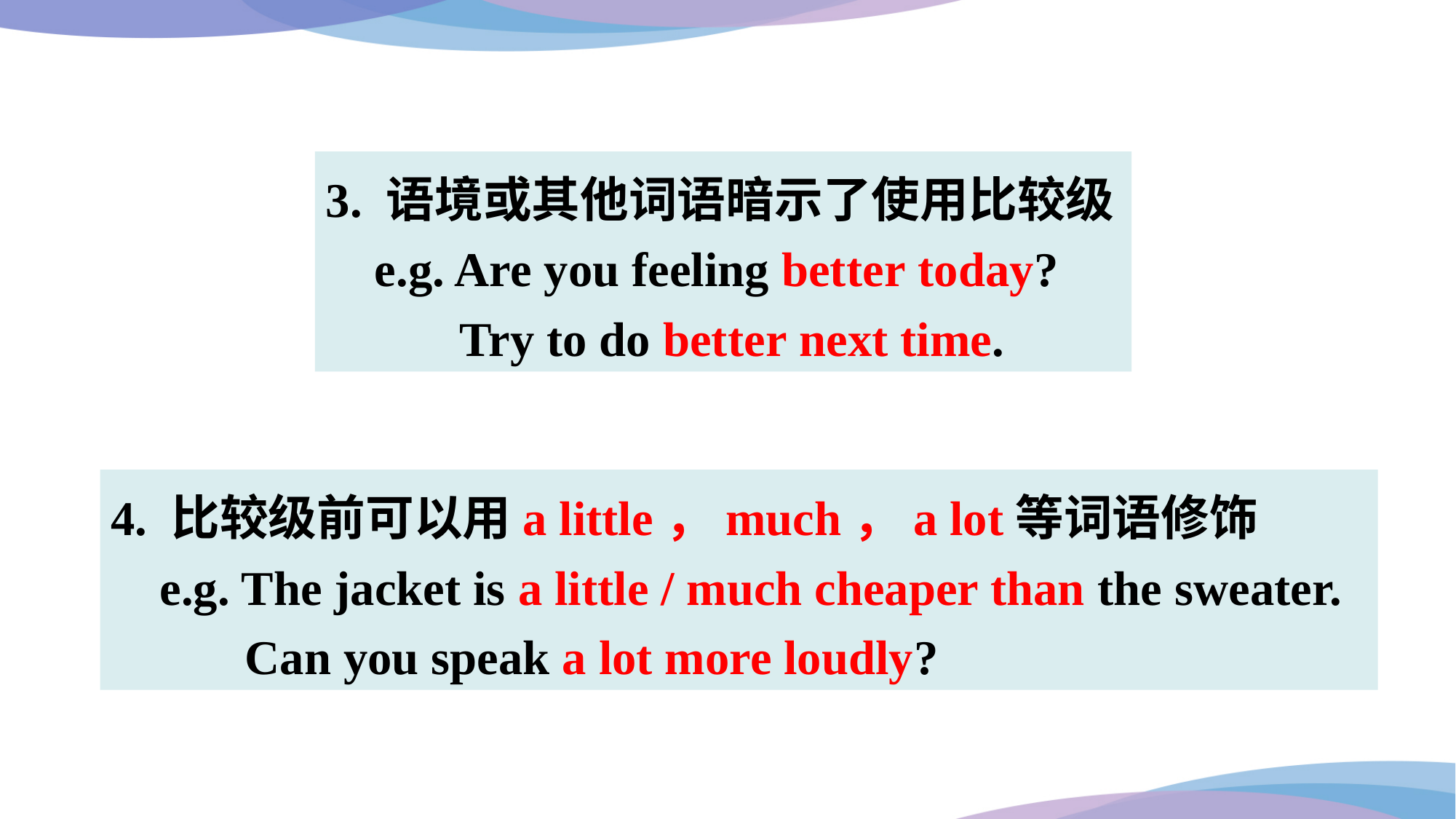

3. 语境或其他词语暗示了使用比较级
    e.g. Are you feeling better today?
           Try to do better next time.
4. 比较级前可以用a little，much，a lot等词语修饰
    e.g. The jacket is a little / much cheaper than the sweater.
           Can you speak a lot more loudly?